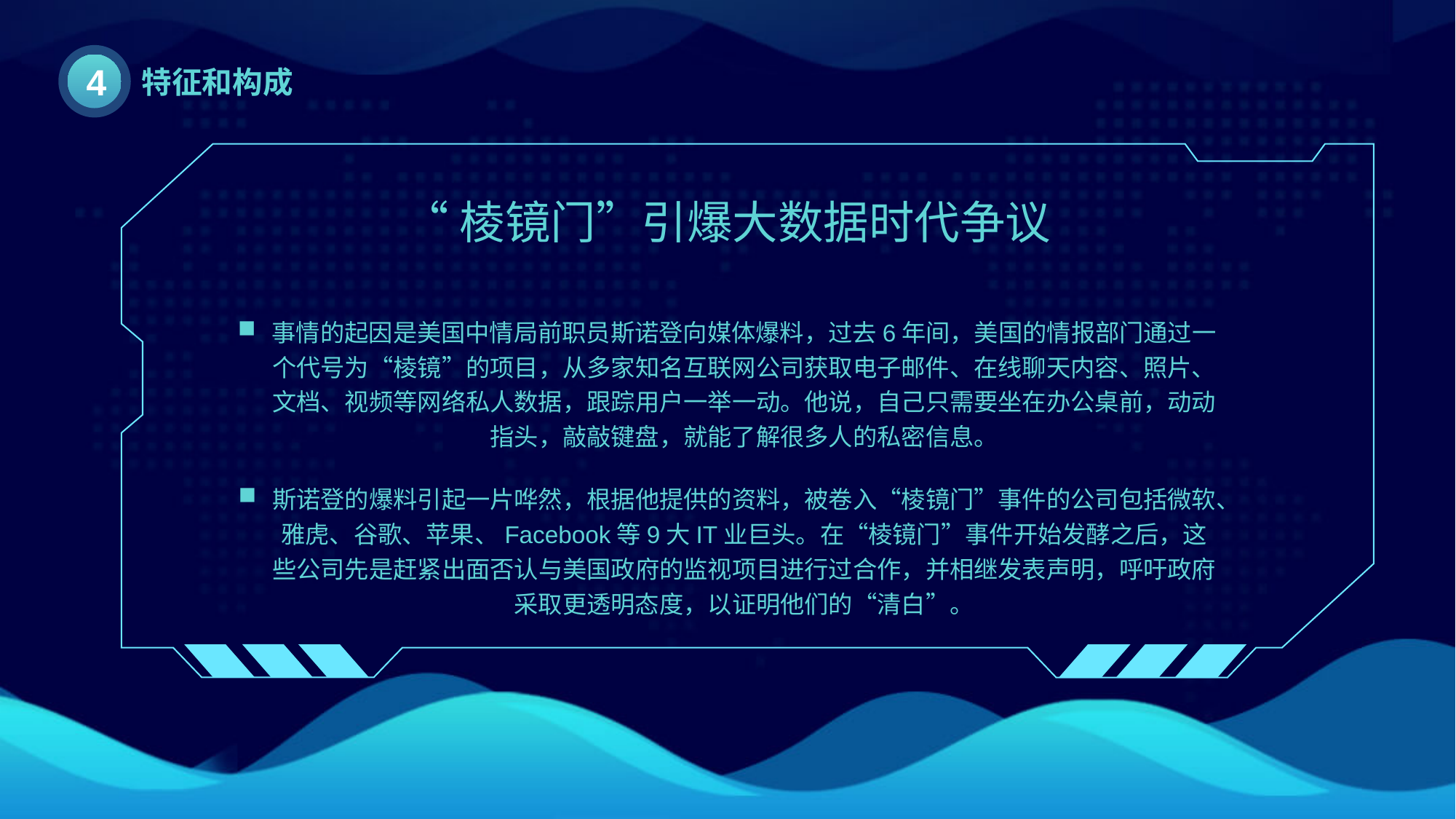

4
特征和构成

“棱镜门”引爆大数据时代争议
事情的起因是美国中情局前职员斯诺登向媒体爆料，过去6年间，美国的情报部门通过一个代号为“棱镜”的项目，从多家知名互联网公司获取电子邮件、在线聊天内容、照片、文档、视频等网络私人数据，跟踪用户一举一动。他说，自己只需要坐在办公桌前，动动指头，敲敲键盘，就能了解很多人的私密信息。
斯诺登的爆料引起一片哗然，根据他提供的资料，被卷入“棱镜门”事件的公司包括微软、雅虎、谷歌、苹果、Facebook等9大IT业巨头。在“棱镜门”事件开始发酵之后，这些公司先是赶紧出面否认与美国政府的监视项目进行过合作，并相继发表声明，呼吁政府采取更透明态度，以证明他们的“清白”。